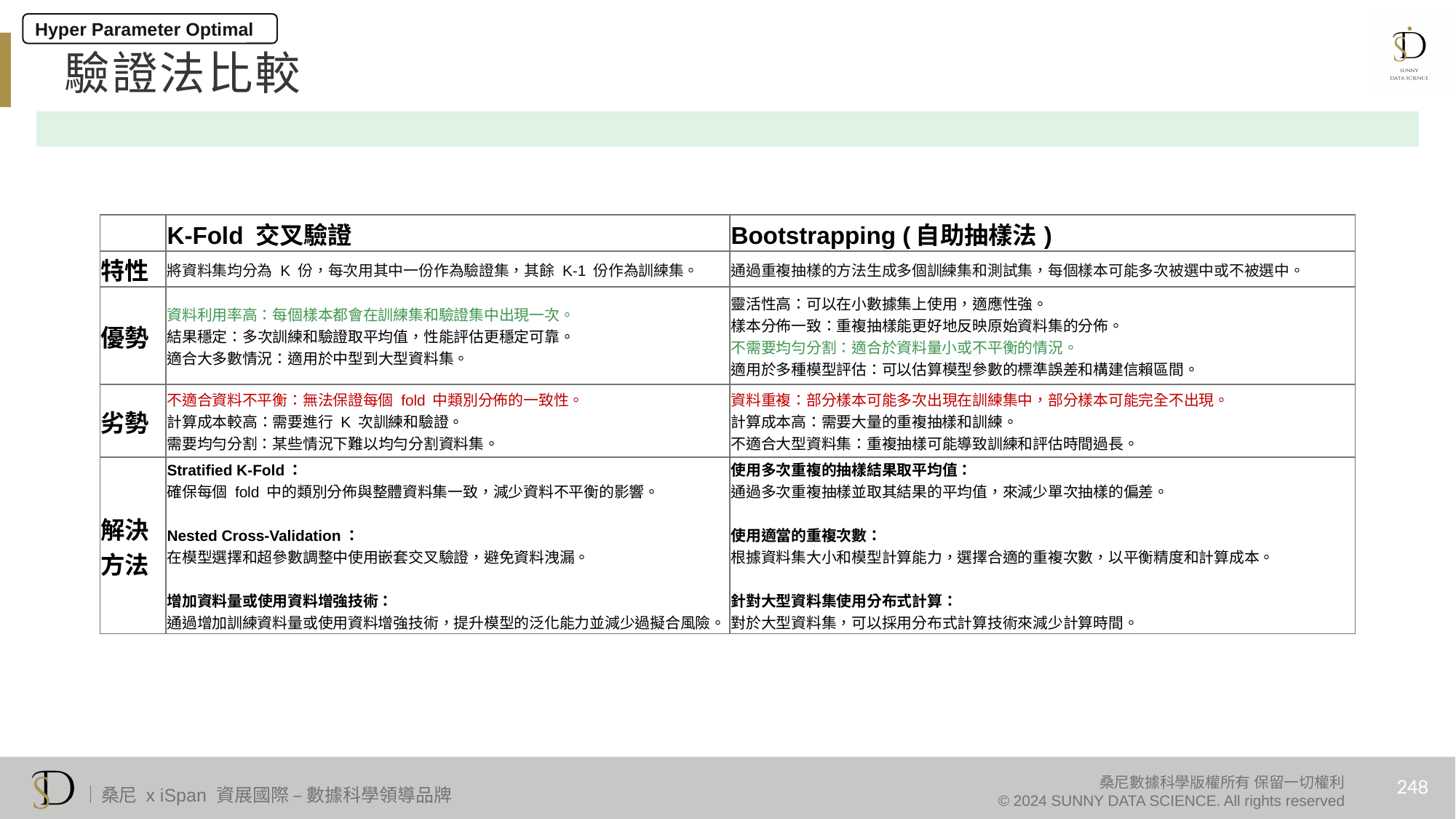

Hyper Parameter Optimal
驗證法比較

|  | K-Fold 交叉驗證 | Bootstrapping (自助抽樣法) |
| --- | --- | --- |
| 特性 | 將資料集均分為 K 份，每次用其中一份作為驗證集，其餘 K-1 份作為訓練集。 | 通過重複抽樣的方法生成多個訓練集和測試集，每個樣本可能多次被選中或不被選中。 |
| 優勢 | 資料利用率高：每個樣本都會在訓練集和驗證集中出現一次。 結果穩定：多次訓練和驗證取平均值，性能評估更穩定可靠。 適合大多數情況：適用於中型到大型資料集。 | 靈活性高：可以在小數據集上使用，適應性強。 樣本分佈一致：重複抽樣能更好地反映原始資料集的分佈。 不需要均勻分割：適合於資料量小或不平衡的情況。 適用於多種模型評估：可以估算模型參數的標準誤差和構建信賴區間。 |
| 劣勢 | 不適合資料不平衡：無法保證每個 fold 中類別分佈的一致性。 計算成本較高：需要進行 K 次訓練和驗證。 需要均勻分割：某些情況下難以均勻分割資料集。 | 資料重複：部分樣本可能多次出現在訓練集中，部分樣本可能完全不出現。 計算成本高：需要大量的重複抽樣和訓練。 不適合大型資料集：重複抽樣可能導致訓練和評估時間過長。 |
| 解決方法 | Stratified K-Fold： 確保每個 fold 中的類別分佈與整體資料集一致，減少資料不平衡的影響。 Nested Cross-Validation： 在模型選擇和超參數調整中使用嵌套交叉驗證，避免資料洩漏。 增加資料量或使用資料增強技術： 通過增加訓練資料量或使用資料增強技術，提升模型的泛化能力並減少過擬合風險。 | 使用多次重複的抽樣結果取平均值： 通過多次重複抽樣並取其結果的平均值，來減少單次抽樣的偏差。 使用適當的重複次數： 根據資料集大小和模型計算能力，選擇合適的重複次數，以平衡精度和計算成本。 針對大型資料集使用分布式計算： 對於大型資料集，可以採用分布式計算技術來減少計算時間。 |